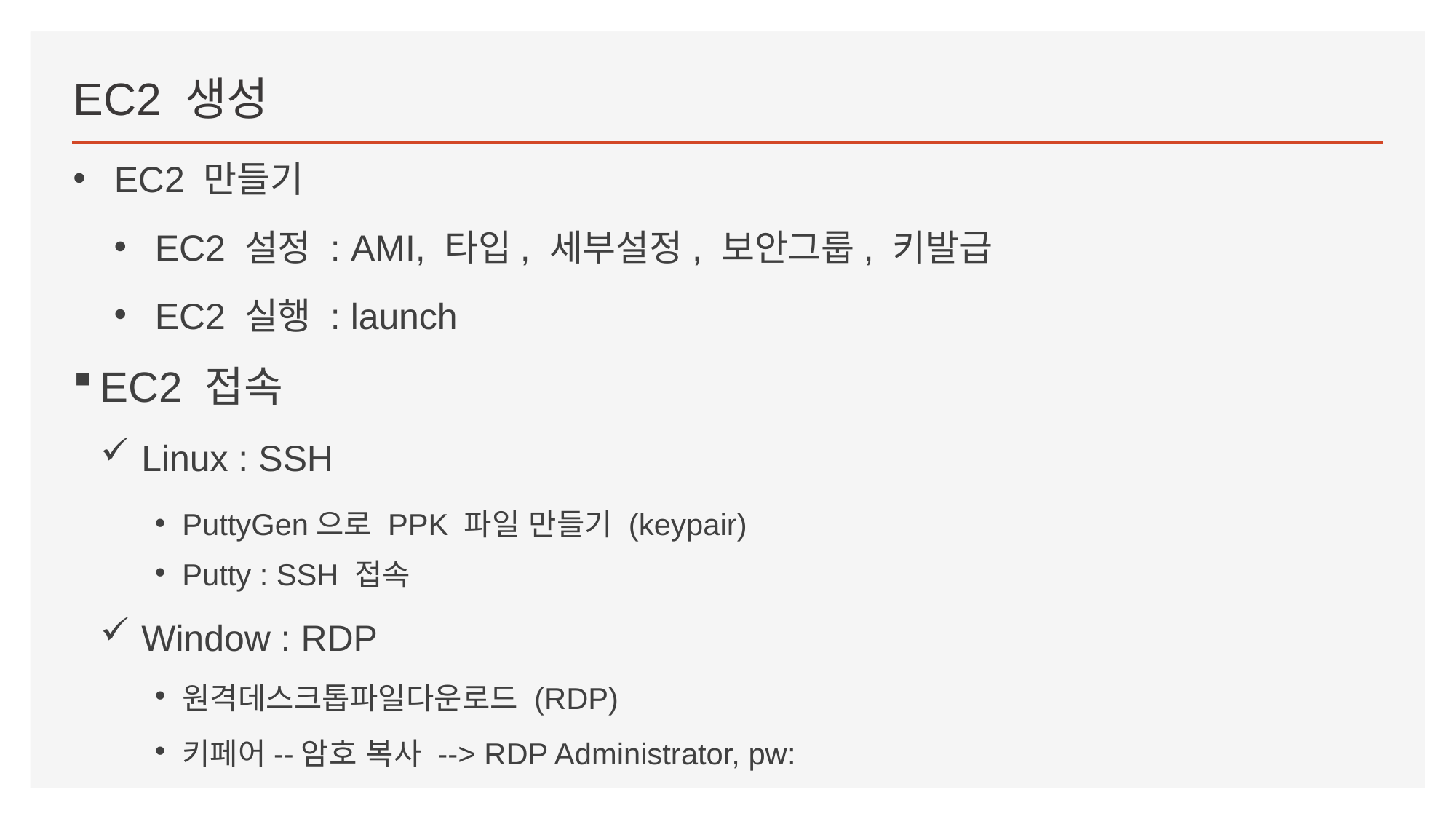

# EC2 생성
EC2 만들기
EC2 설정 : AMI, 타입, 세부설정, 보안그룹, 키발급
EC2 실행 : launch
EC2 접속
Linux : SSH
PuttyGen으로 PPK 파일 만들기 (keypair)
Putty : SSH 접속
Window : RDP
원격데스크톱파일다운로드 (RDP)
키페어--암호 복사 --> RDP Administrator, pw: